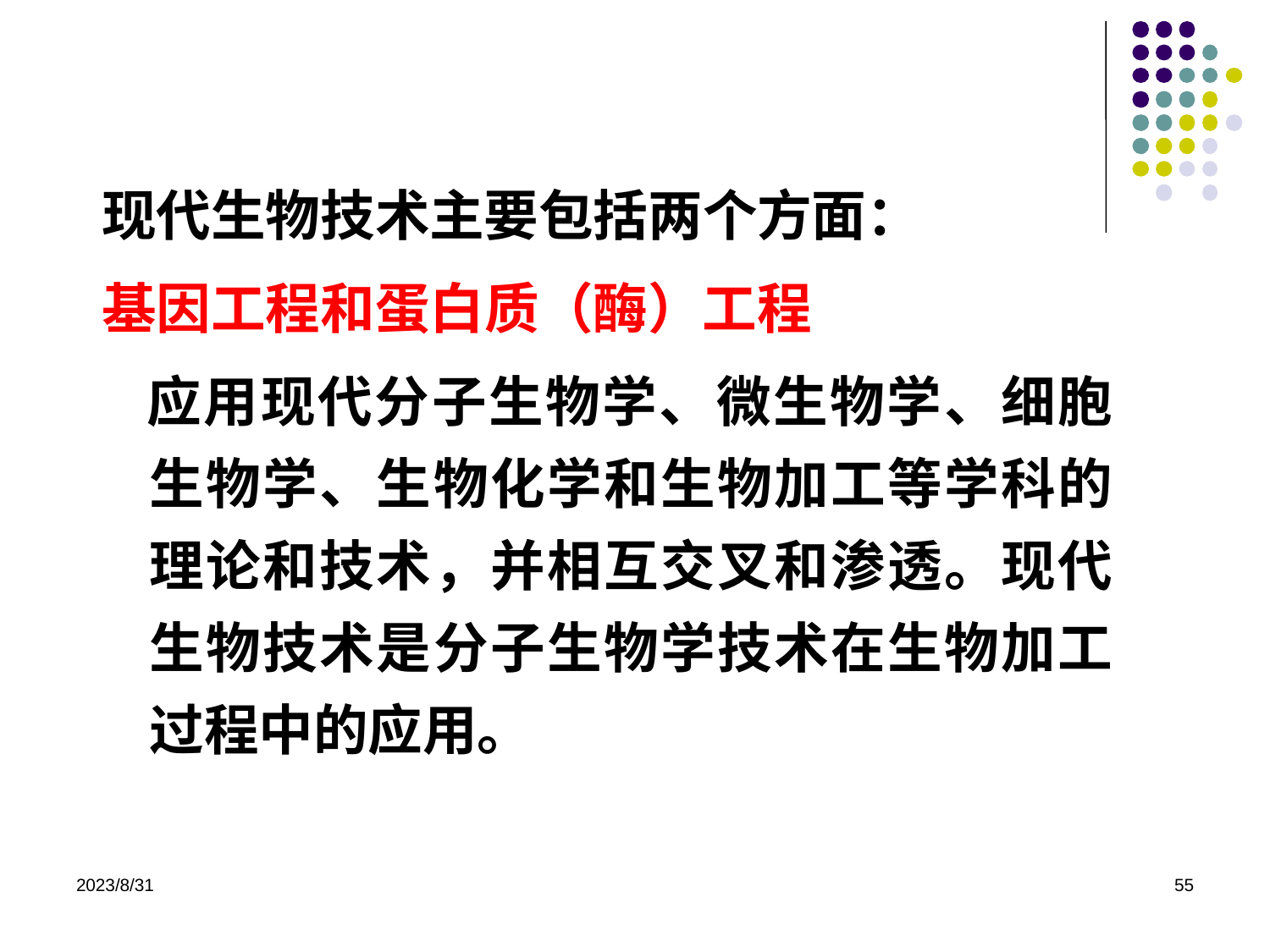

现代生物技术主要包括两个方面：
基因工程和蛋白质（酶）工程
  应用现代分子生物学、微生物学、细胞生物学、生物化学和生物加工等学科的理论和技术，并相互交叉和渗透。现代生物技术是分子生物学技术在生物加工过程中的应用。
2023/8/31
55